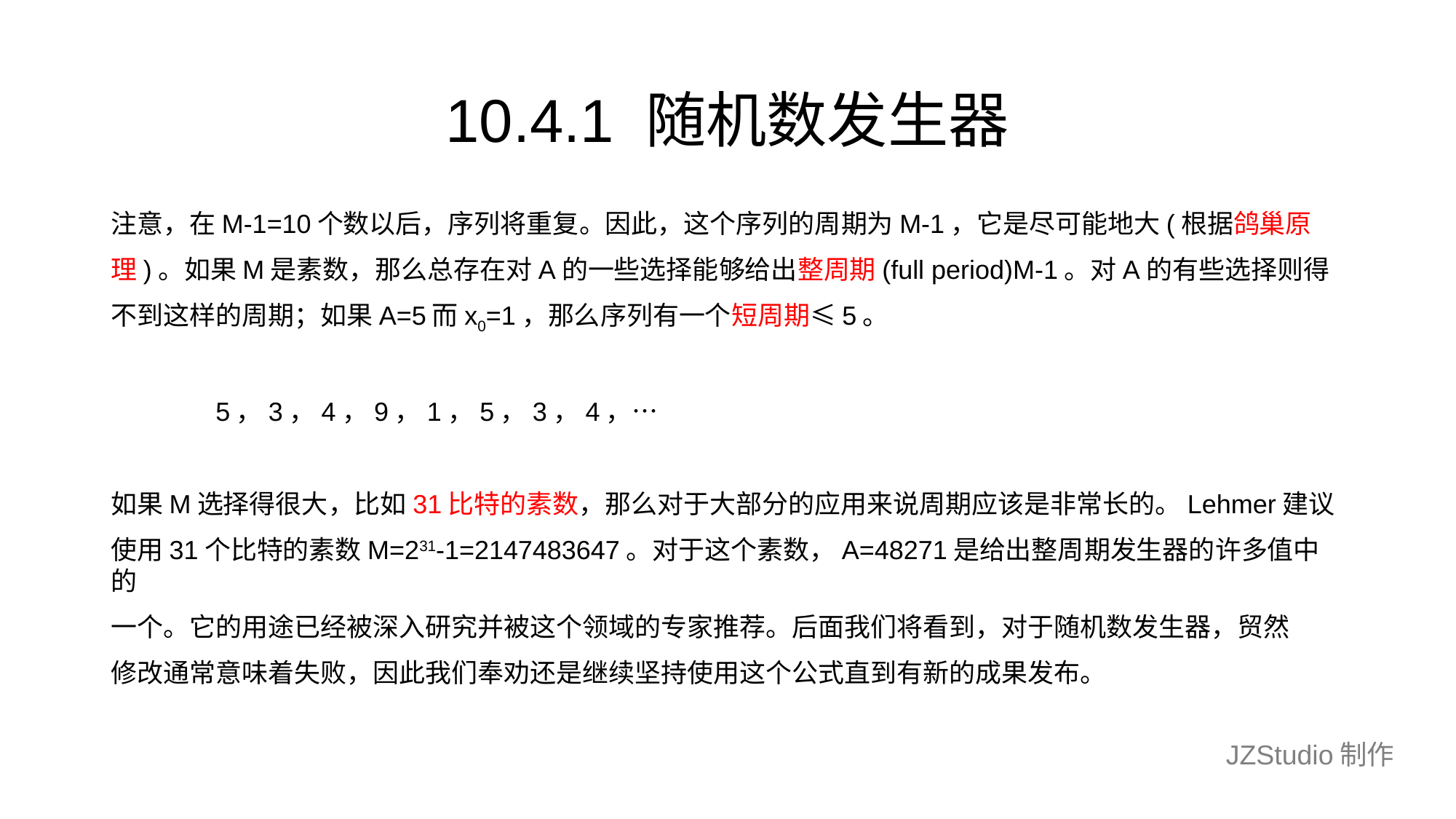

# 10.4.1 随机数发生器
注意，在M-1=10个数以后，序列将重复。因此，这个序列的周期为M-1，它是尽可能地大(根据鸽巢原
理)。如果M是素数，那么总存在对A的一些选择能够给出整周期(full period)M-1。对A的有些选择则得
不到这样的周期；如果A=5而x0=1，那么序列有一个短周期≤5。

				5，3，4，9，1，5，3，4，…

如果M选择得很大，比如31比特的素数，那么对于大部分的应用来说周期应该是非常长的。Lehmer建议
使用31个比特的素数M=231-1=2147483647。对于这个素数，A=48271是给出整周期发生器的许多值中的
一个。它的用途已经被深入研究并被这个领域的专家推荐。后面我们将看到，对于随机数发生器，贸然
修改通常意味着失败，因此我们奉劝还是继续坚持使用这个公式直到有新的成果发布。